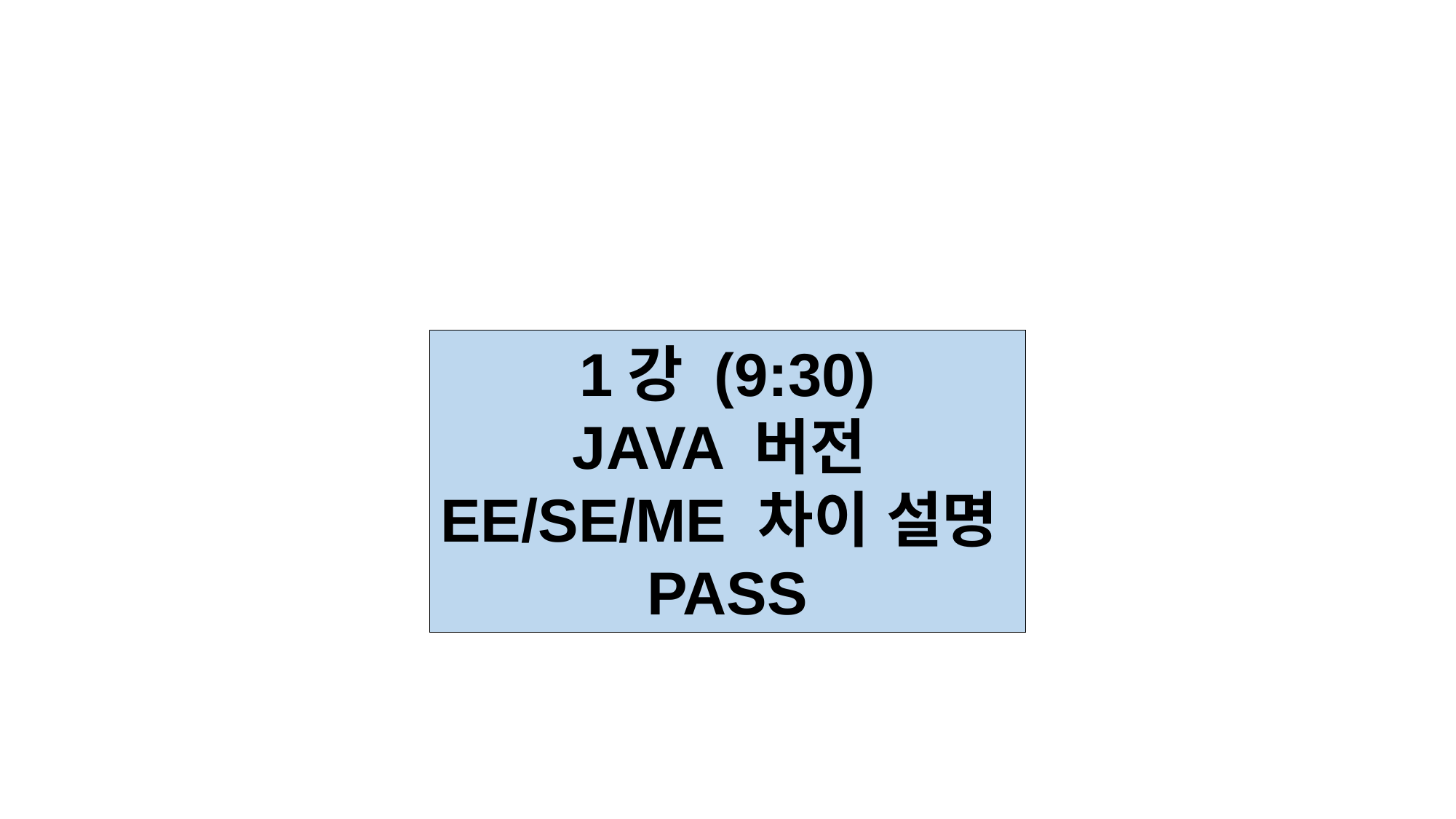

1강 (9:30)
JAVA 버전
EE/SE/ME 차이 설명
PASS